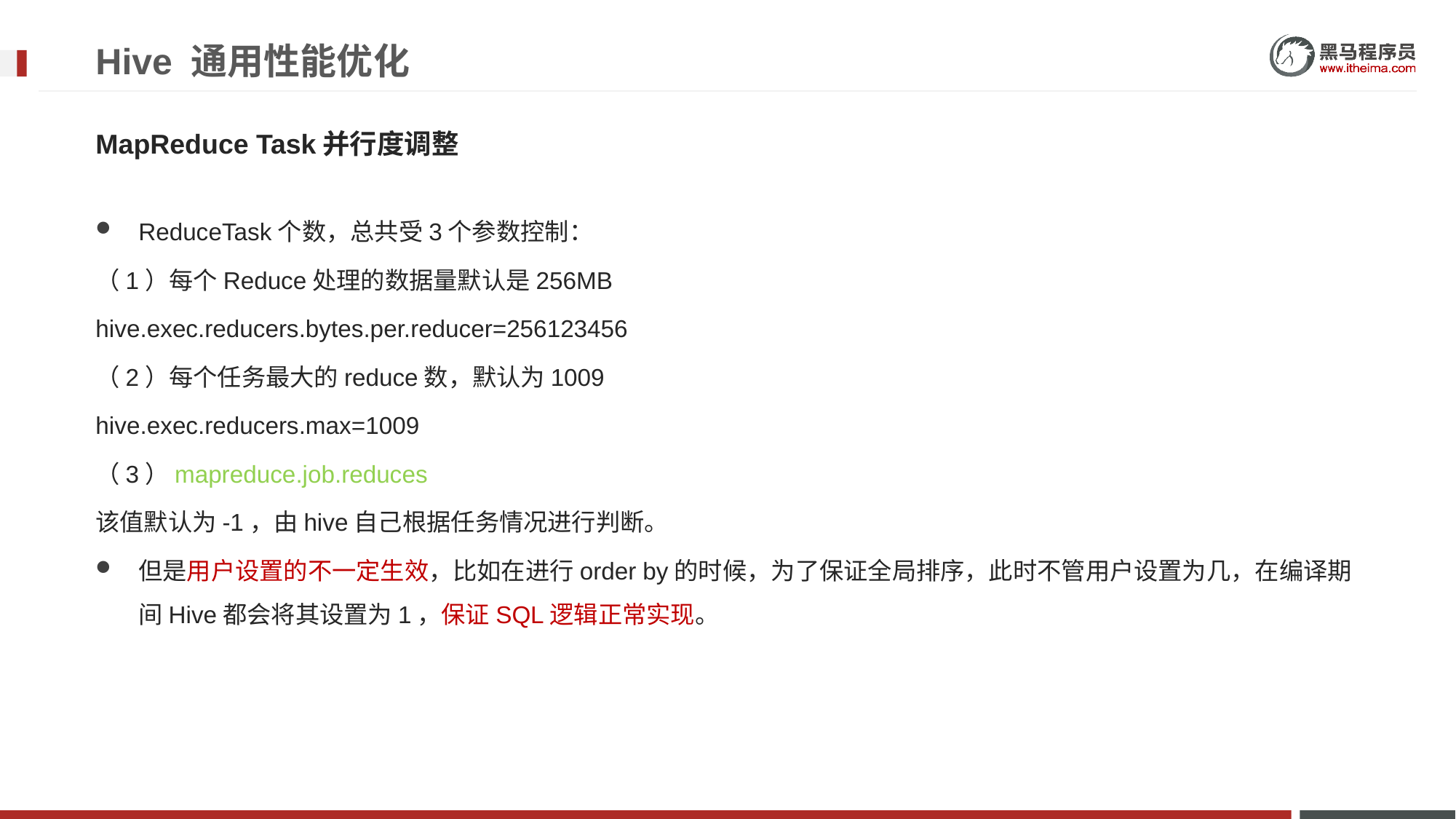

# Hive 通用性能优化
MapReduce Task并行度调整
ReduceTask个数，总共受3个参数控制：
（1）每个Reduce处理的数据量默认是256MB
hive.exec.reducers.bytes.per.reducer=256123456
（2）每个任务最大的reduce数，默认为1009
hive.exec.reducers.max=1009
（3）mapreduce.job.reduces
该值默认为-1，由hive自己根据任务情况进行判断。
但是用户设置的不一定生效，比如在进行order by的时候，为了保证全局排序，此时不管用户设置为几，在编译期间Hive都会将其设置为1，保证SQL逻辑正常实现。